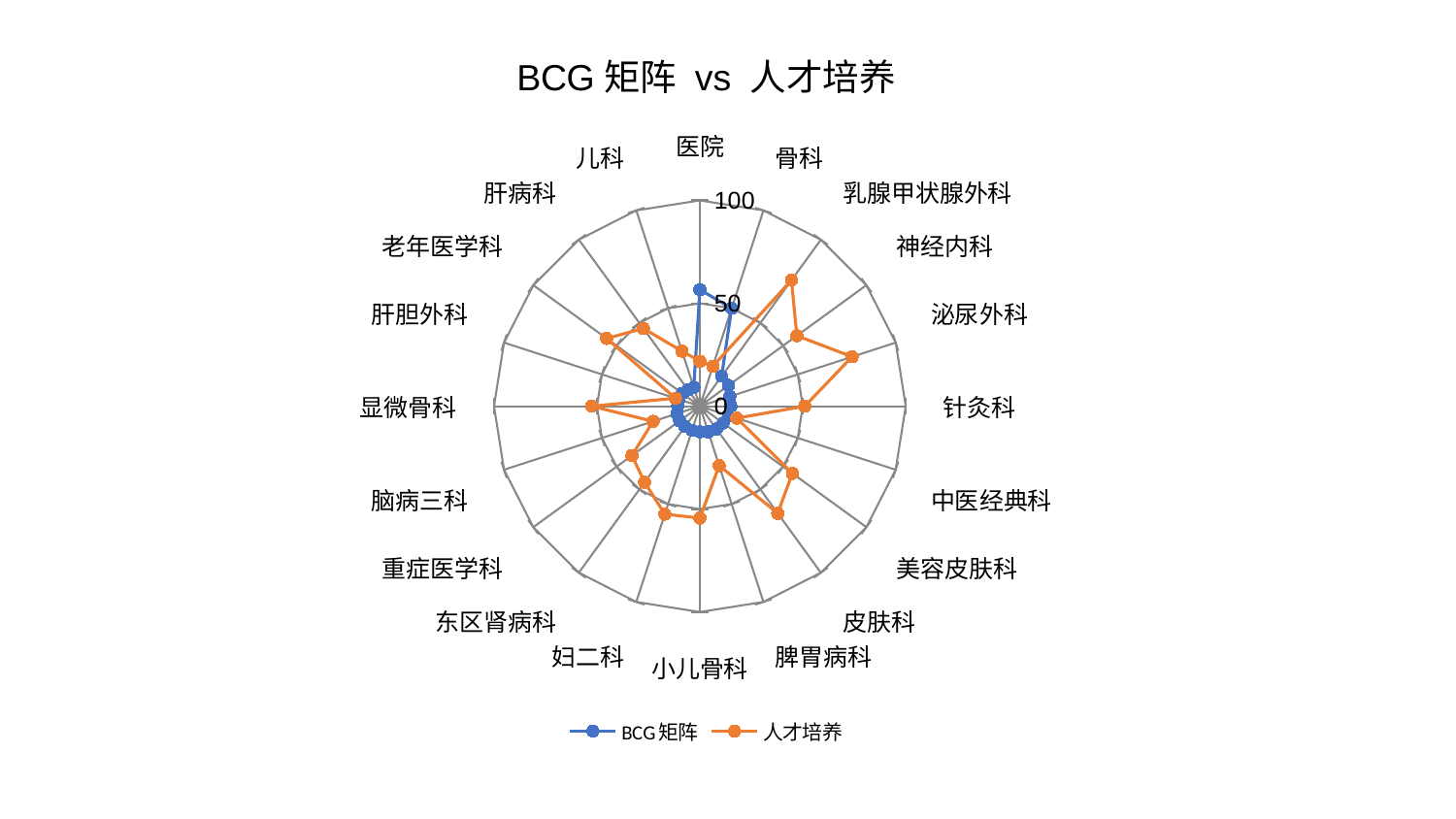

### Chart: BCG矩阵 vs 人才培养

| Category | BCG矩阵 | 人才培养 |
|---|---|---|
| 医院 | 56.62353569152373 | 21.888238368470663 |
| 骨科 | 50.00042626874621 | 20.357844318748864 |
| 乳腺甲状腺外科 | 18.01306262391215 | 75.69733965301866 |
| 神经内科 | 17.234237506367187 | 58.24525413079005 |
| 泌尿外科 | 15.2781582900462 | 77.7644001772398 |
| 针灸科 | 15.050500214367103 | 50.96583336772026 |
| 中医经典科 | 14.555534424867291 | 18.919101629902766 |
| 美容皮肤科 | 13.995482421896437 | 55.553874082807134 |
| 皮肤科 | 13.710348253303424 | 64.3484610533374 |
| 脾胃病科 | 13.074303687397599 | 30.371579889438795 |
| 小儿骨科 | 12.406633863349546 | 54.35806079286399 |
| 妇二科 | 12.327077131510183 | 55.156927490612276 |
| 东区肾病科 | 12.276776945228491 | 45.68043122784311 |
| 重症医学科 | 12.16957255167732 | 40.782704722502956 |
| 脑病三科 | 11.764249747162452 | 23.86518462738742 |
| 显微骨科 | 10.811127643688684 | 52.57271378109636 |
| 肝胆外科 | 10.582432794490693 | 12.444469916564161 |
| 老年医学科 | 10.566684329948751 | 56.0192478742213 |
| 肝病科 | 9.801168034245324 | 46.71505409642813 |
| 儿科 | 9.627925066995287 | 28.105606546121454 |
84